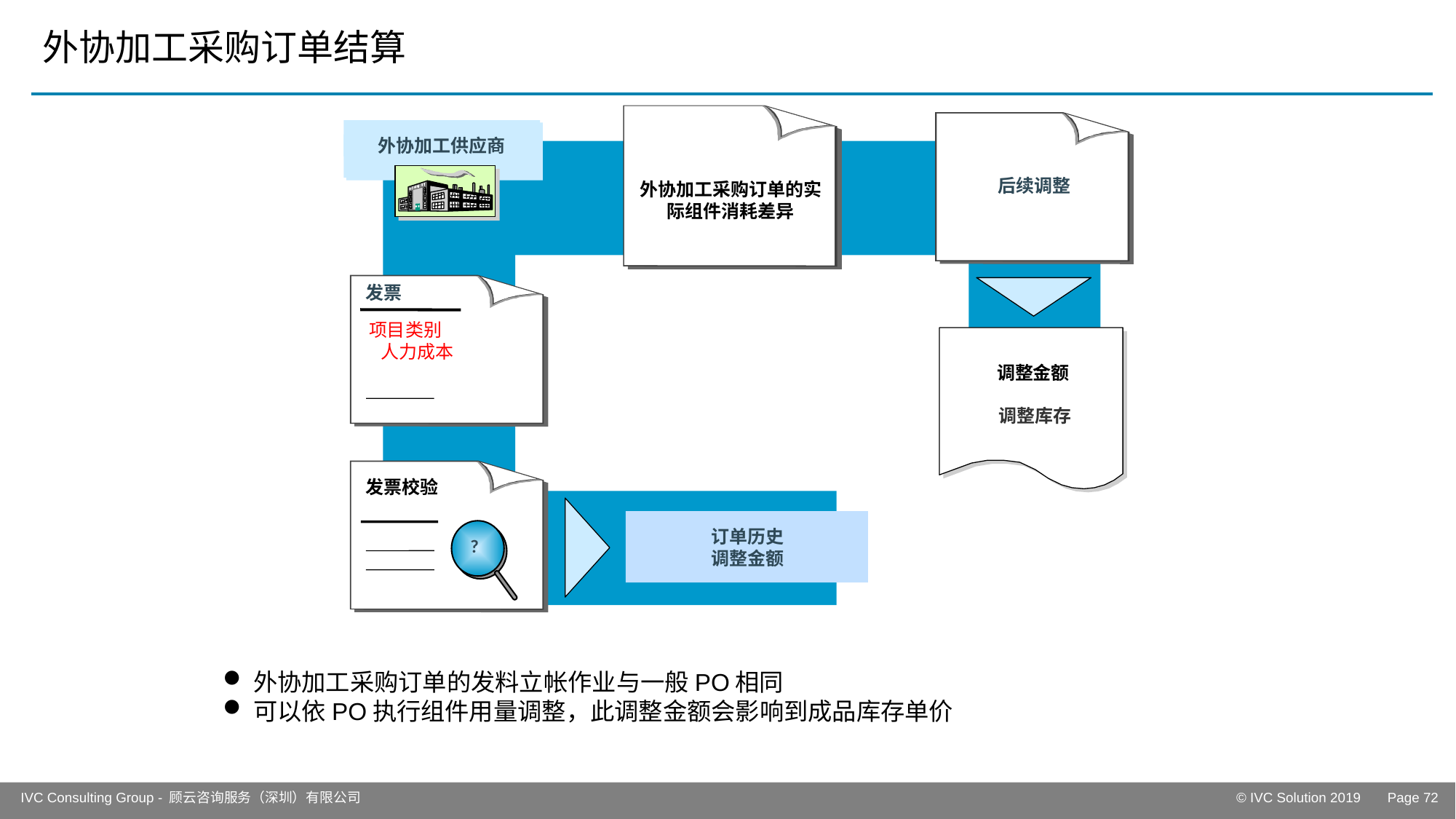

# 外协加工采购订单结算

外协加工供应商

后续调整
外协加工采购订单的实际组件消耗差异

发票

项目类别
  人力成本

调整金额

调整库存

发票校验

订单历史
调整金额

?

外协加工采购订单的发料立帐作业与一般PO相同
可以依PO执行组件用量调整，此调整金额会影响到成品库存单价